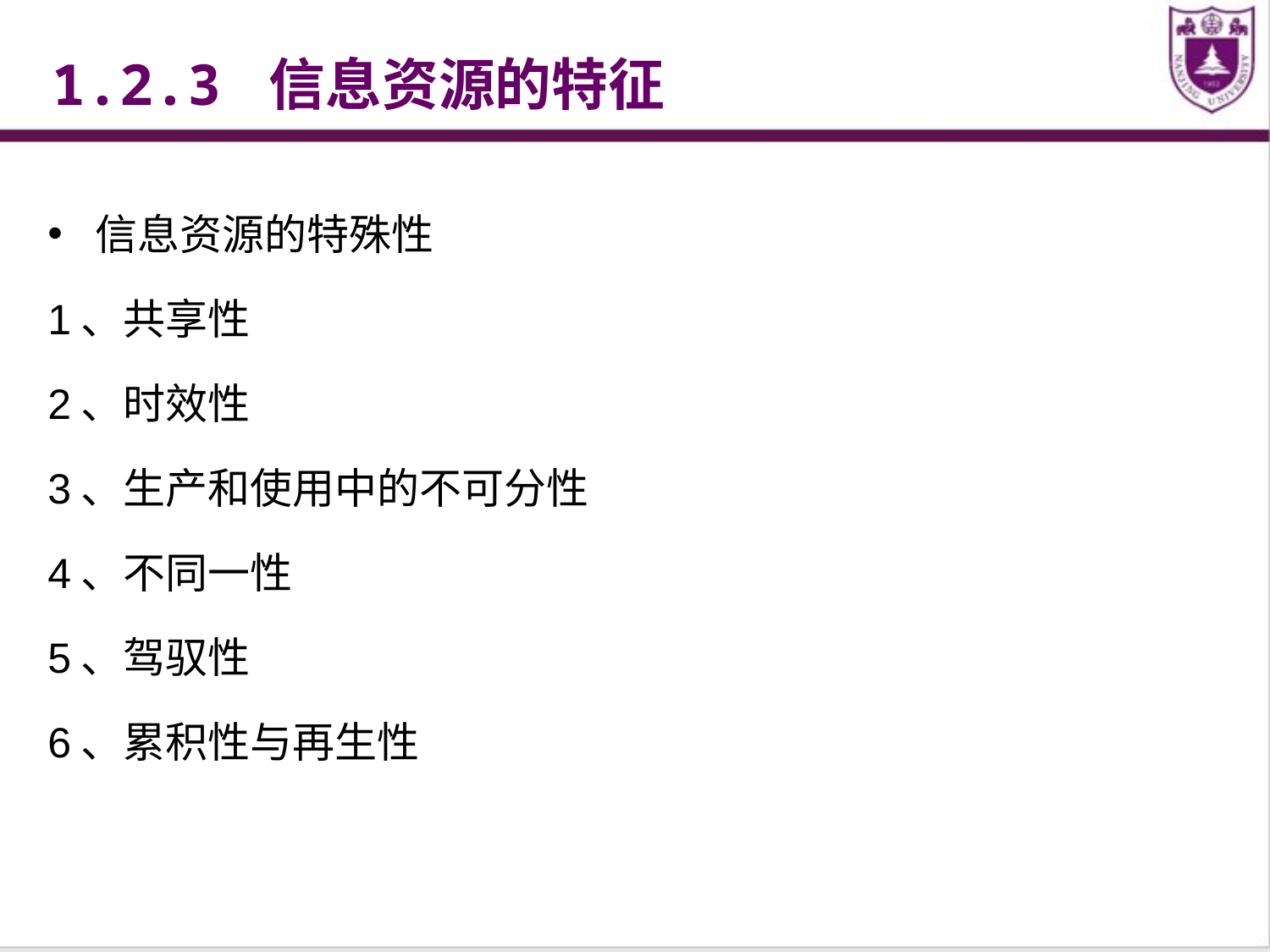

1.2.3 信息资源的特征
信息资源的特殊性
1、共享性
2、时效性
3、生产和使用中的不可分性
4、不同一性
5、驾驭性
6、累积性与再生性